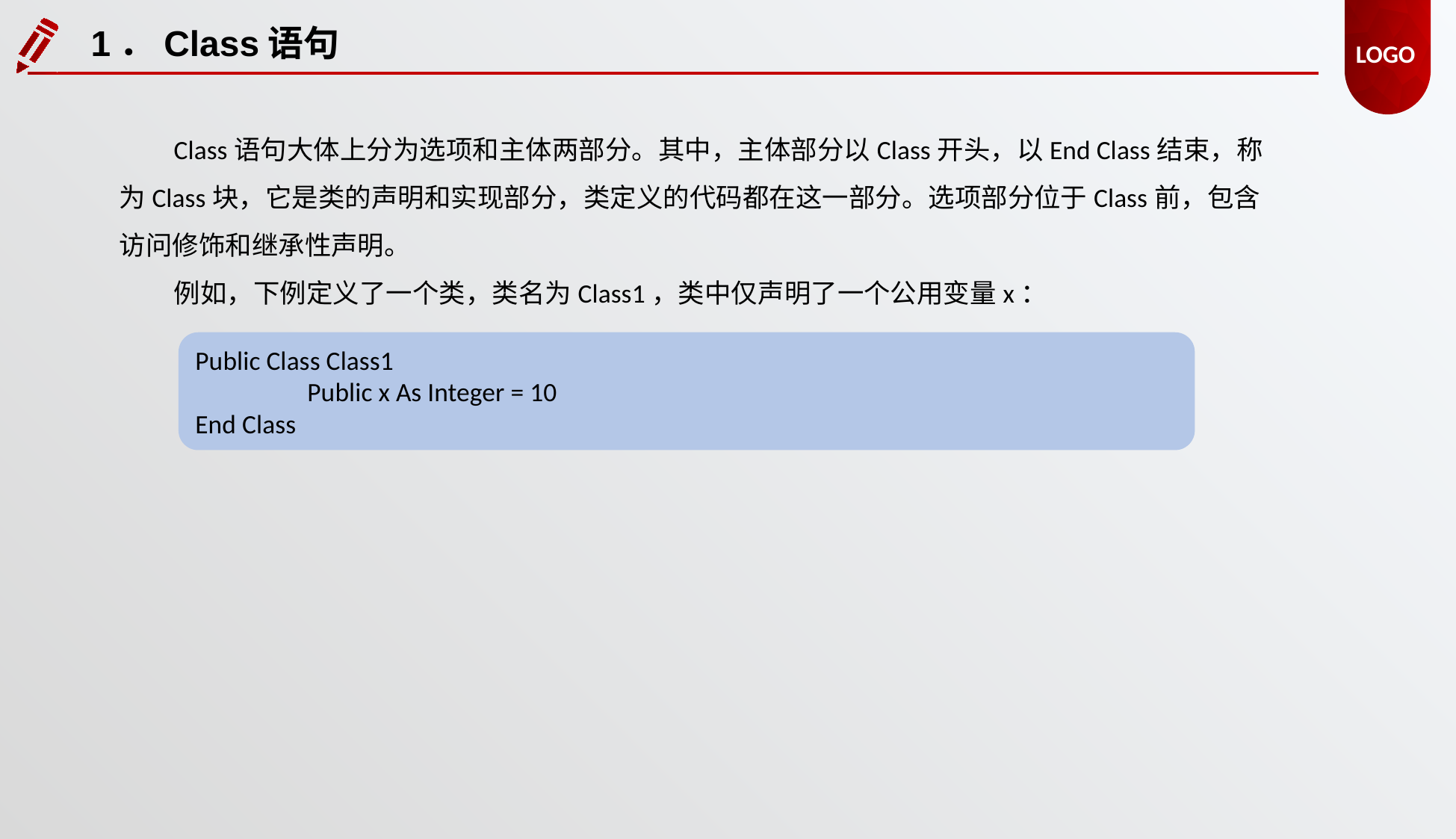

1．Class语句
Class语句大体上分为选项和主体两部分。其中，主体部分以Class开头，以End Class结束，称为Class块，它是类的声明和实现部分，类定义的代码都在这一部分。选项部分位于Class前，包含访问修饰和继承性声明。
例如，下例定义了一个类，类名为Class1，类中仅声明了一个公用变量x：
Public Class Class1
	Public x As Integer = 10
End Class